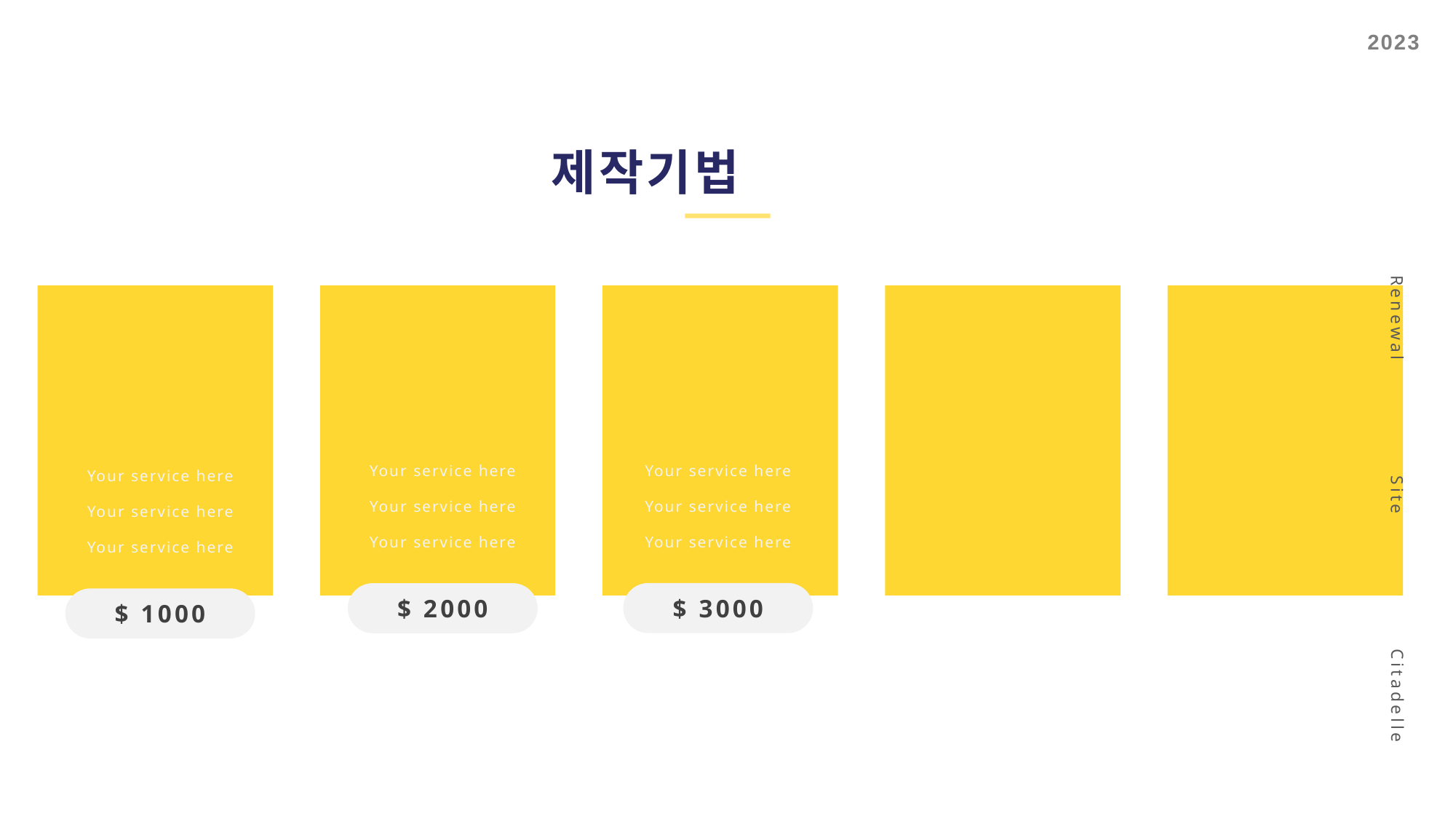

2023
제작기법
Renewal
Site
Citadelle

Your service here
Your service here
Your service here
Your service here
Your service here
Your service here
Your service here
Your service here
Your service here

$ 3000
$ 2000

$ 1000